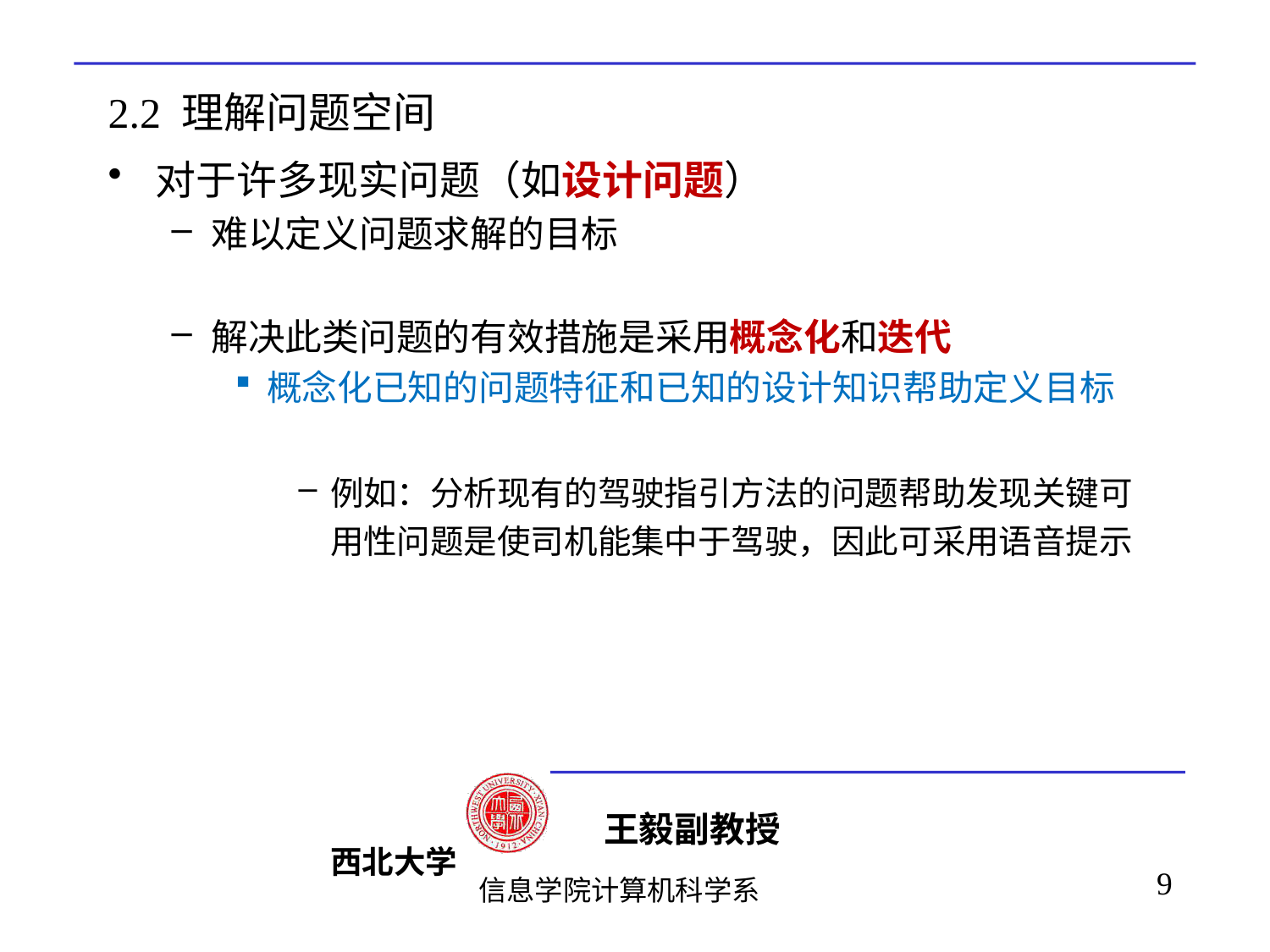

# 2.2 理解问题空间
对于许多现实问题（如设计问题）
难以定义问题求解的目标

解决此类问题的有效措施是采用概念化和迭代
概念化已知的问题特征和已知的设计知识帮助定义目标

例如：分析现有的驾驶指引方法的问题帮助发现关键可用性问题是使司机能集中于驾驶，因此可采用语音提示
9